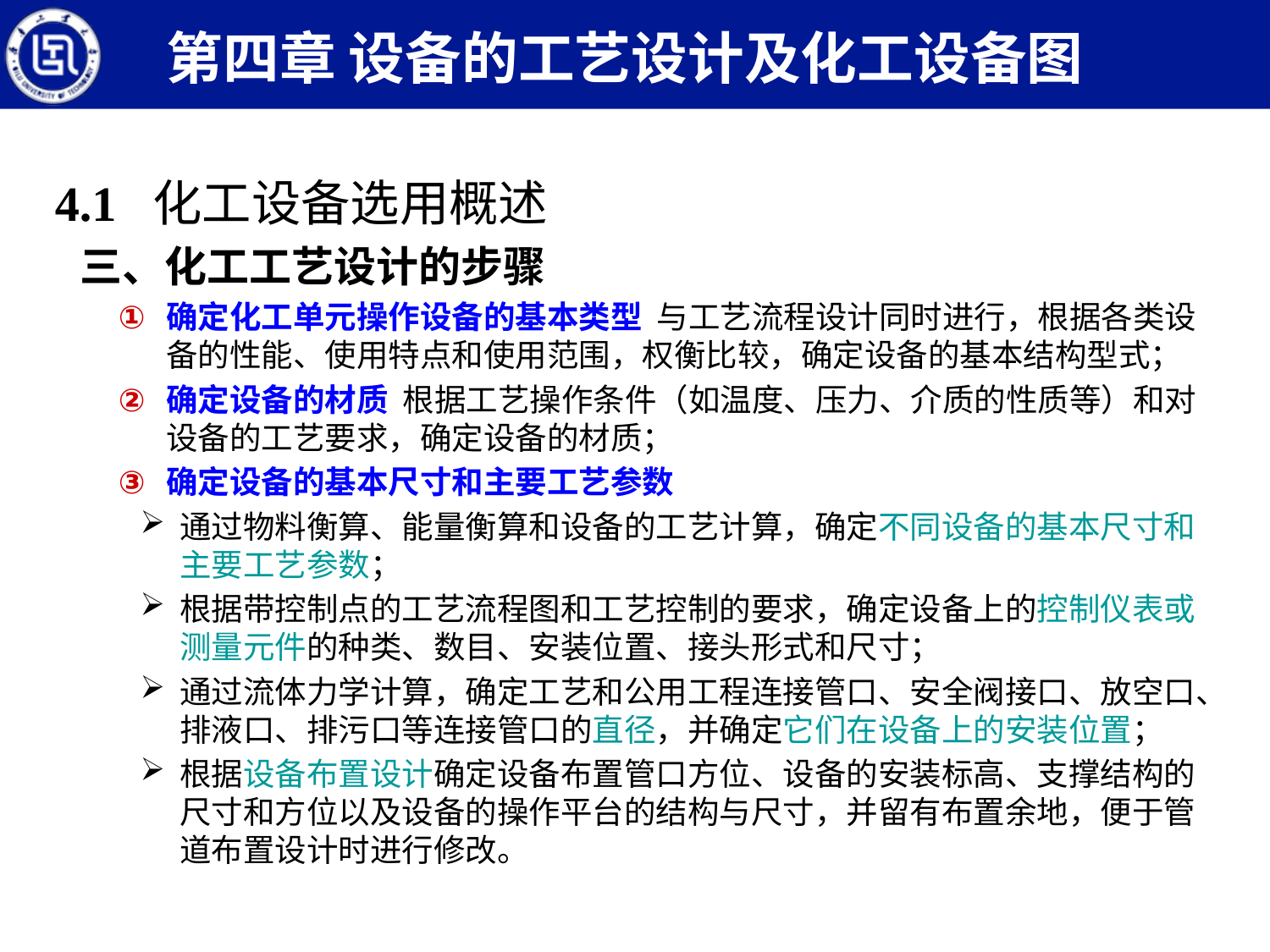

第四章 设备的工艺设计及化工设备图
4.1  化工设备选用概述
三、化工工艺设计的步骤
确定化工单元操作设备的基本类型  与工艺流程设计同时进行，根据各类设备的性能、使用特点和使用范围，权衡比较，确定设备的基本结构型式；
确定设备的材质  根据工艺操作条件（如温度、压力、介质的性质等）和对设备的工艺要求，确定设备的材质；
确定设备的基本尺寸和主要工艺参数
通过物料衡算、能量衡算和设备的工艺计算，确定不同设备的基本尺寸和主要工艺参数；
根据带控制点的工艺流程图和工艺控制的要求，确定设备上的控制仪表或测量元件的种类、数目、安装位置、接头形式和尺寸；
通过流体力学计算，确定工艺和公用工程连接管口、安全阀接口、放空口、排液口、排污口等连接管口的直径，并确定它们在设备上的安装位置；
根据设备布置设计确定设备布置管口方位、设备的安装标高、支撑结构的尺寸和方位以及设备的操作平台的结构与尺寸，并留有布置余地，便于管道布置设计时进行修改。